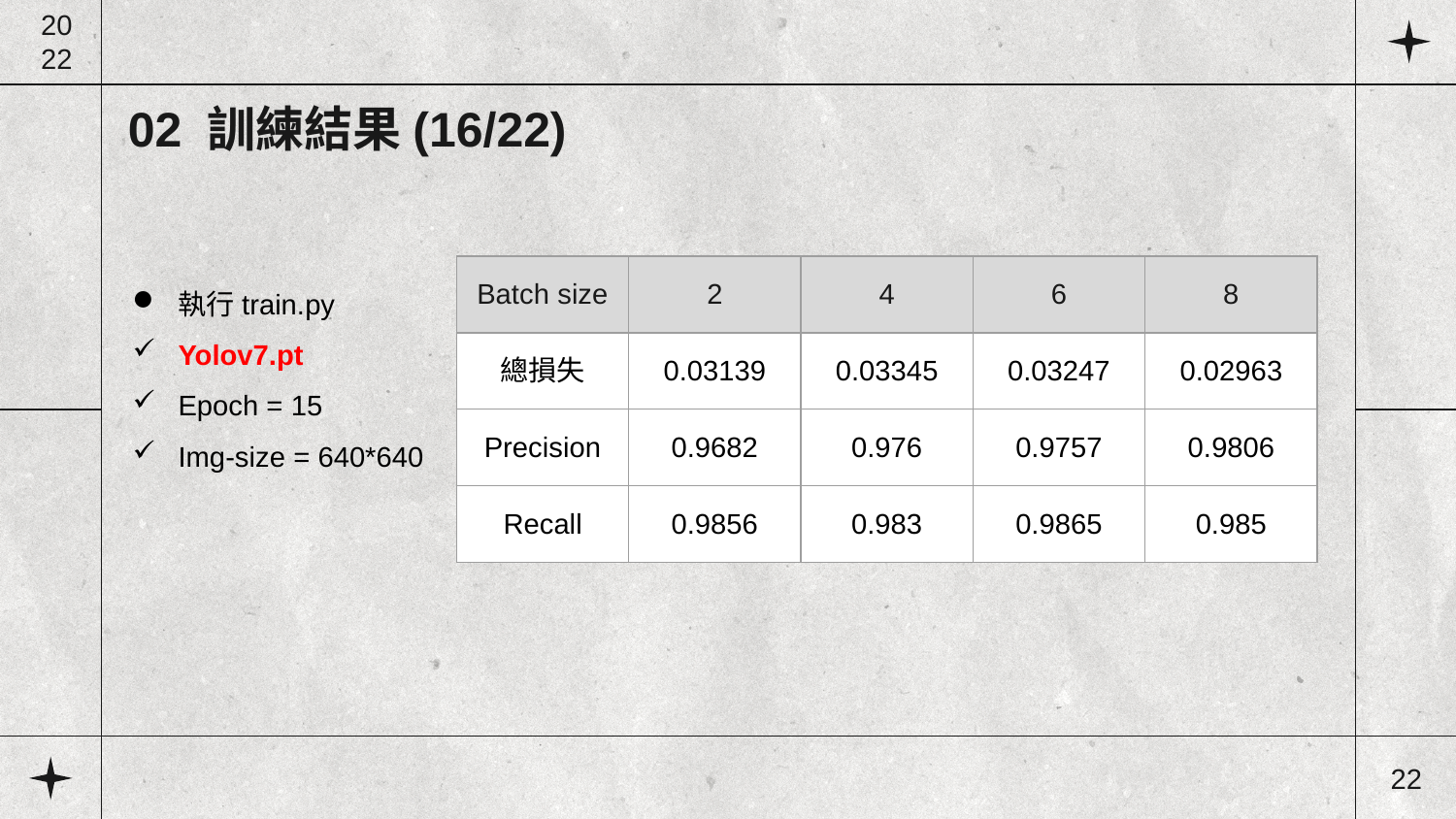

20
22
02 訓練結果(16/22)
| Batch size | 2 | 4 | 6 | 8 |
| --- | --- | --- | --- | --- |
| 總損失 | 0.03139 | 0.03345 | 0.03247 | 0.02963 |
| Precision | 0.9682 | 0.976 | 0.9757 | 0.9806 |
| Recall | 0.9856 | 0.983 | 0.9865 | 0.985 |
執行train.py
Yolov7.pt
Epoch = 15
Img-size = 640*640
22